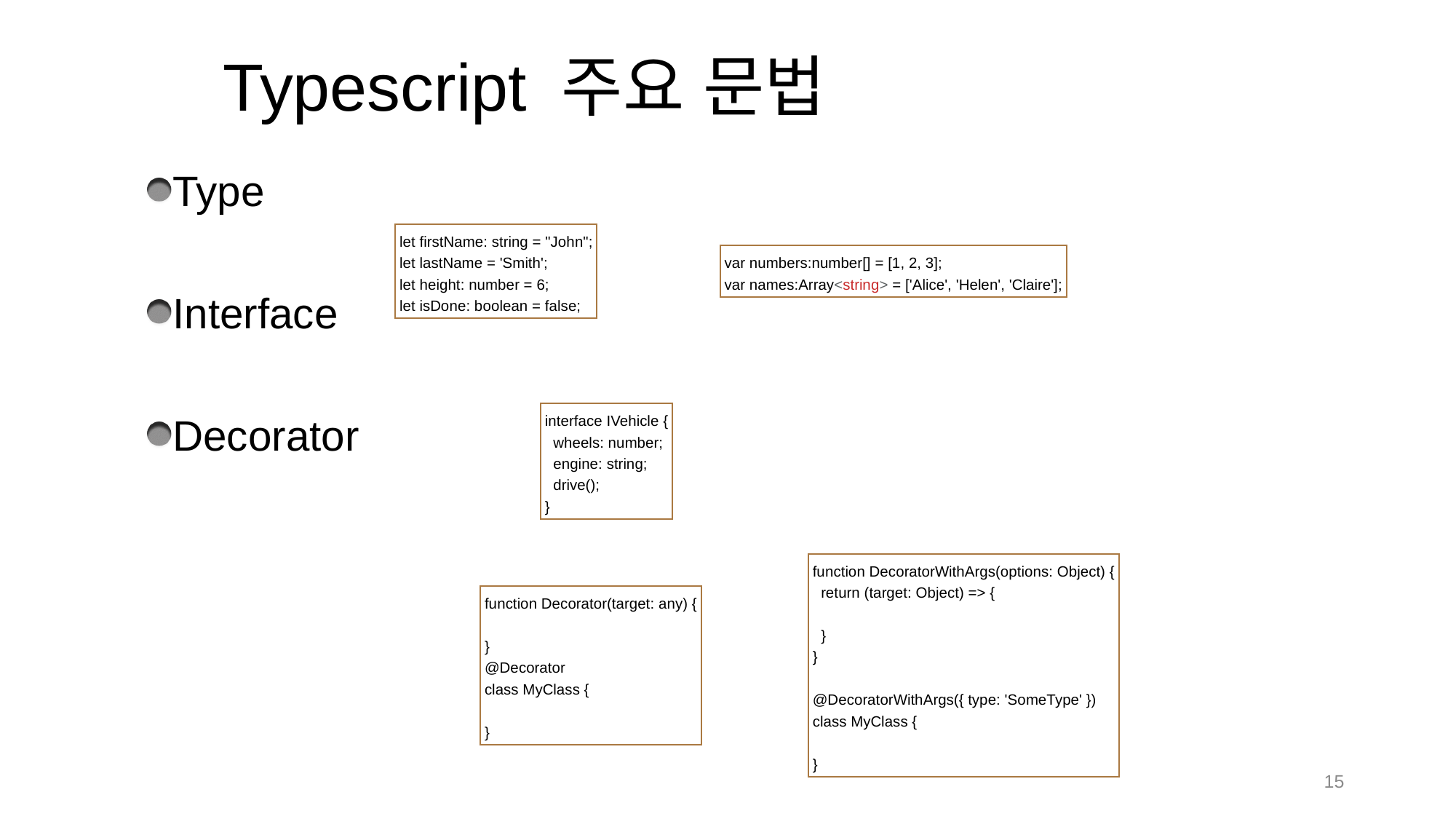

# Typescript 주요 문법
Type

Interface

Decorator
let firstName: string = "John";
let lastName = 'Smith';
let height: number = 6;
let isDone: boolean = false;
var numbers:number[] = [1, 2, 3];
var names:Array<string> = ['Alice', 'Helen', 'Claire'];
interface IVehicle {
  wheels: number;
  engine: string;
  drive();
}
function DecoratorWithArgs(options: Object) {
  return (target: Object) => {

  }
}

@DecoratorWithArgs({ type: 'SomeType' })
class MyClass {

}
function Decorator(target: any) {

}
@Decorator
class MyClass {

}
15